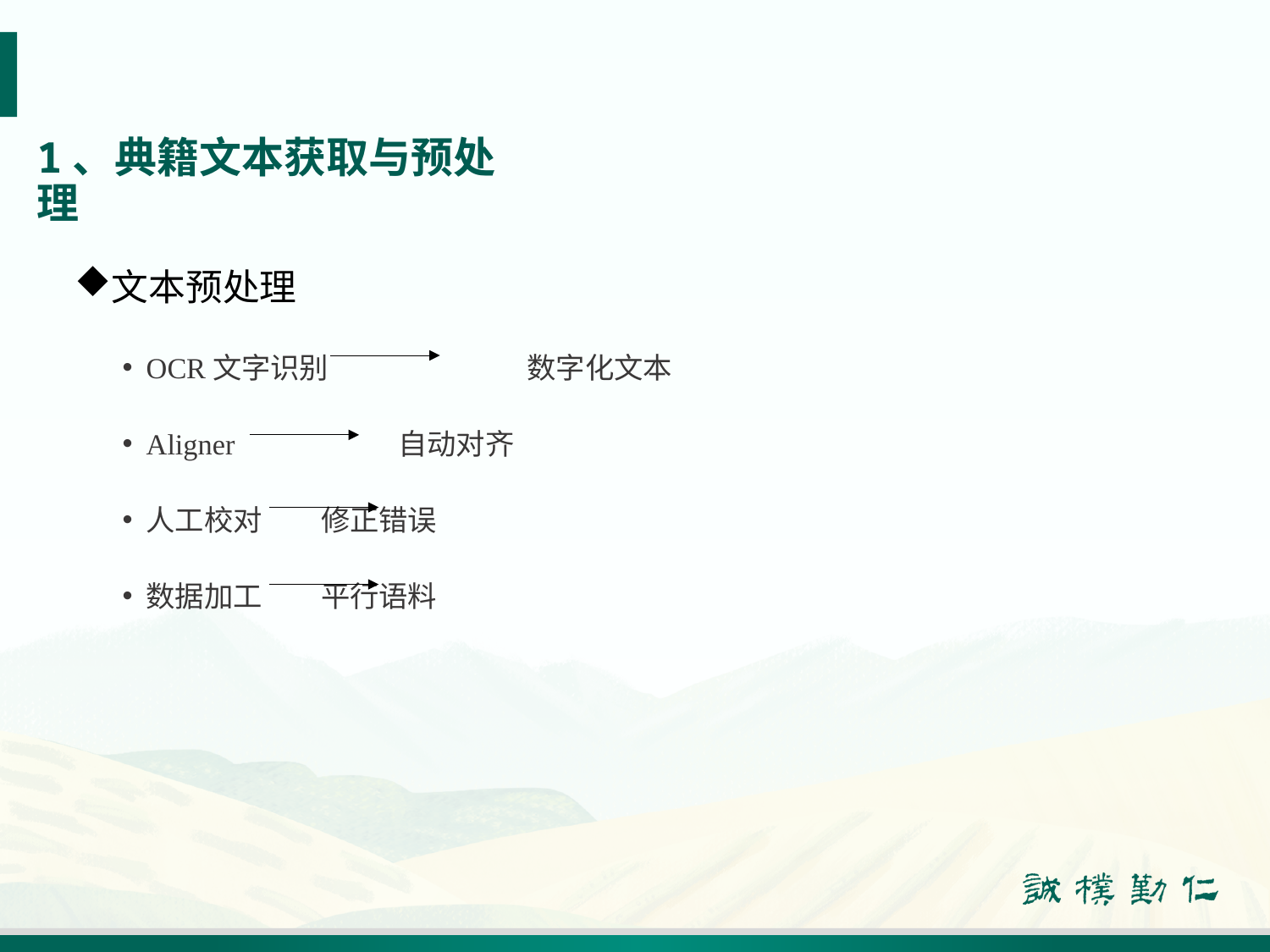

# 1、典籍文本获取与预处理
文本预处理
OCR文字识别		数字化文本
Aligner         自动对齐
人工校对         修正错误
数据加工         平行语料